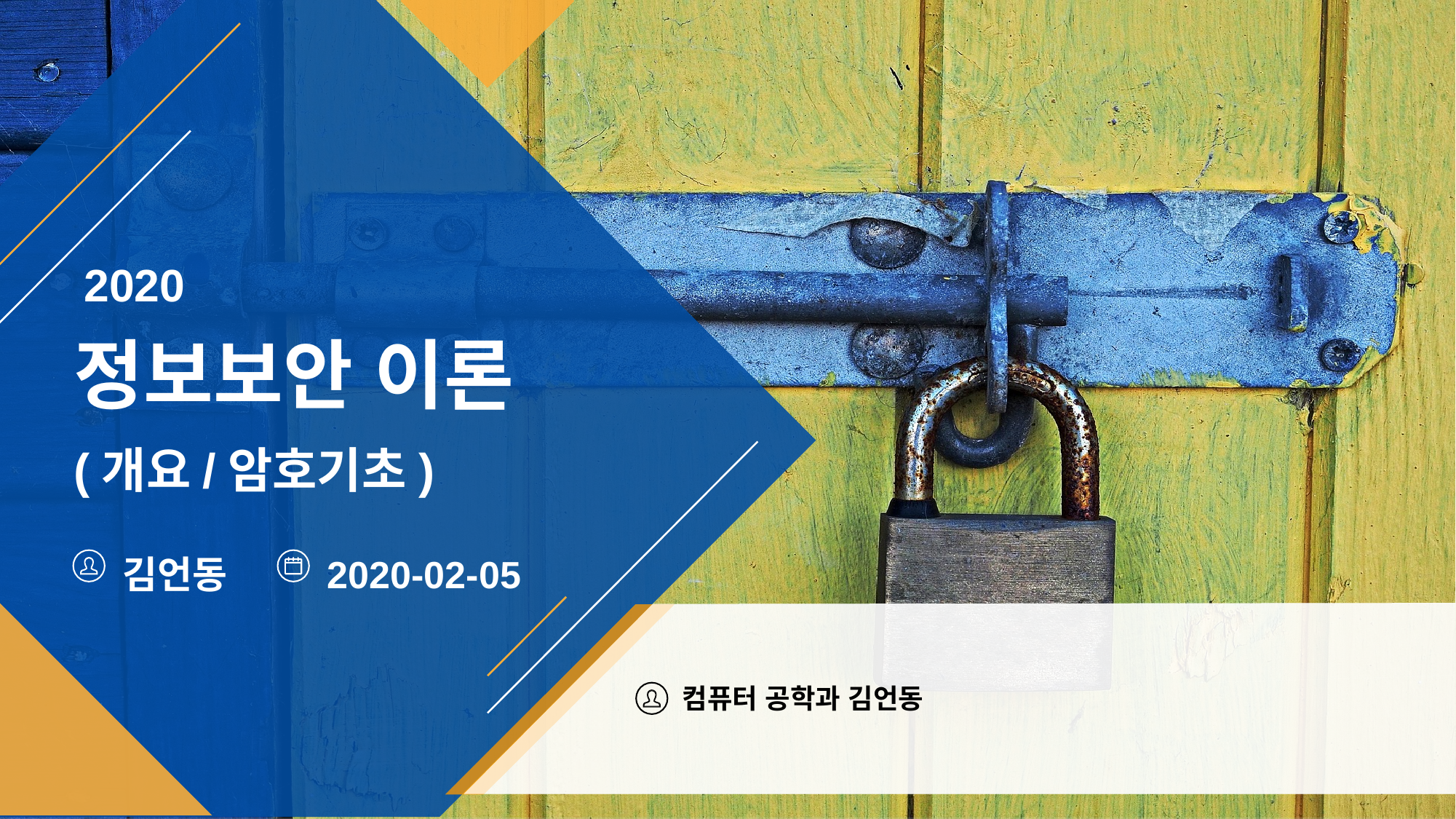

2020
정보보안 이론

(개요/암호기초)

김언동
2020-02-05

컴퓨터 공학과 김언동